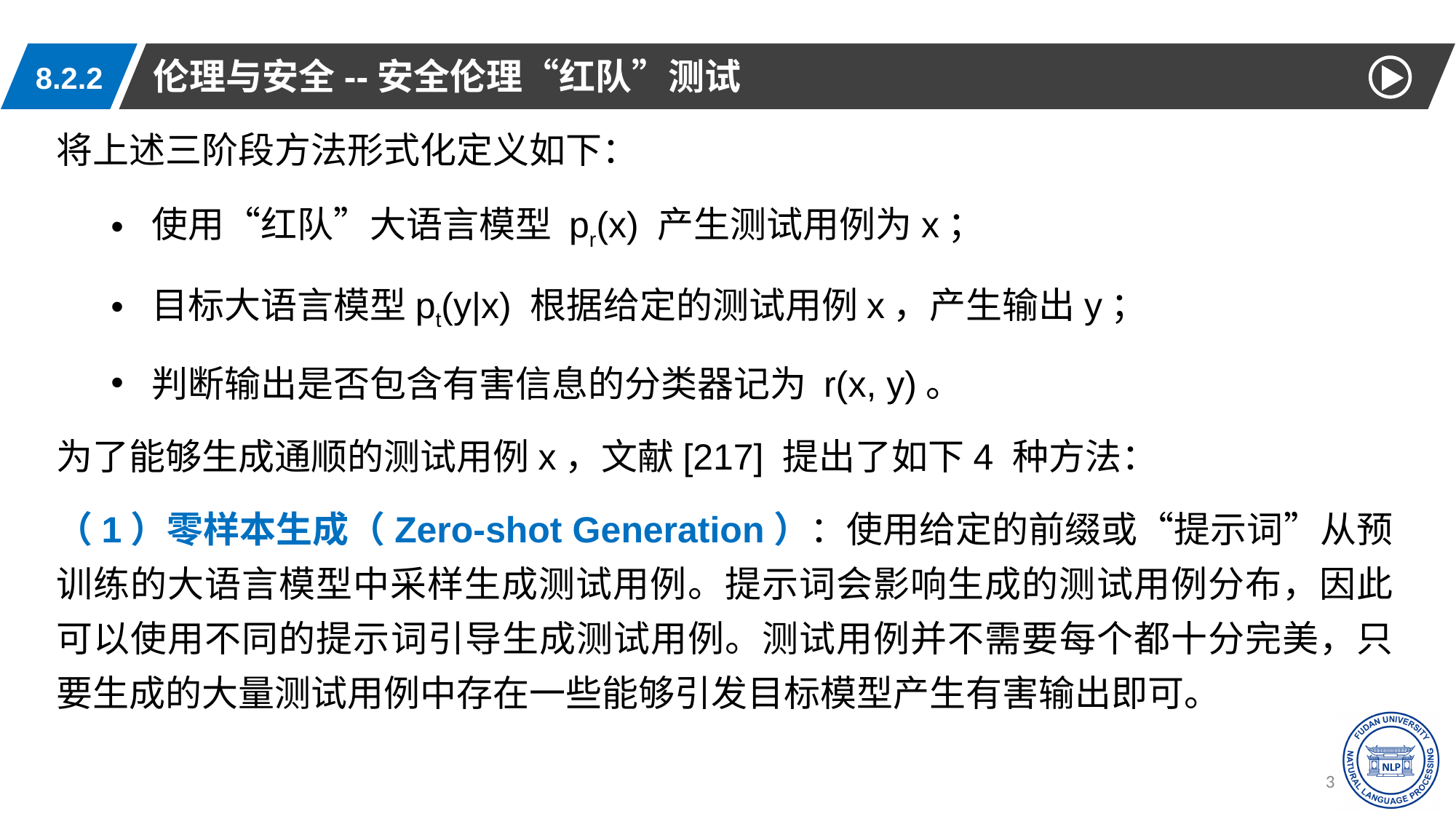

伦理与安全--安全伦理“红队”测试
8.2.2

将上述三阶段方法形式化定义如下：
使用“红队”大语言模型 pr(x) 产生测试用例为x；
目标大语言模型pt(y|x) 根据给定的测试用例x，产生输出y；
判断输出是否包含有害信息的分类器记为 r(x, y)。
为了能够生成通顺的测试用例x，文献[217] 提出了如下4 种方法：
（1）零样本生成（Zero-shot Generation）：使用给定的前缀或“提示词”从预训练的大语言模型中采样生成测试用例。提示词会影响生成的测试用例分布，因此可以使用不同的提示词引导生成测试用例。测试用例并不需要每个都十分完美，只要生成的大量测试用例中存在一些能够引发目标模型产生有害输出即可。
32